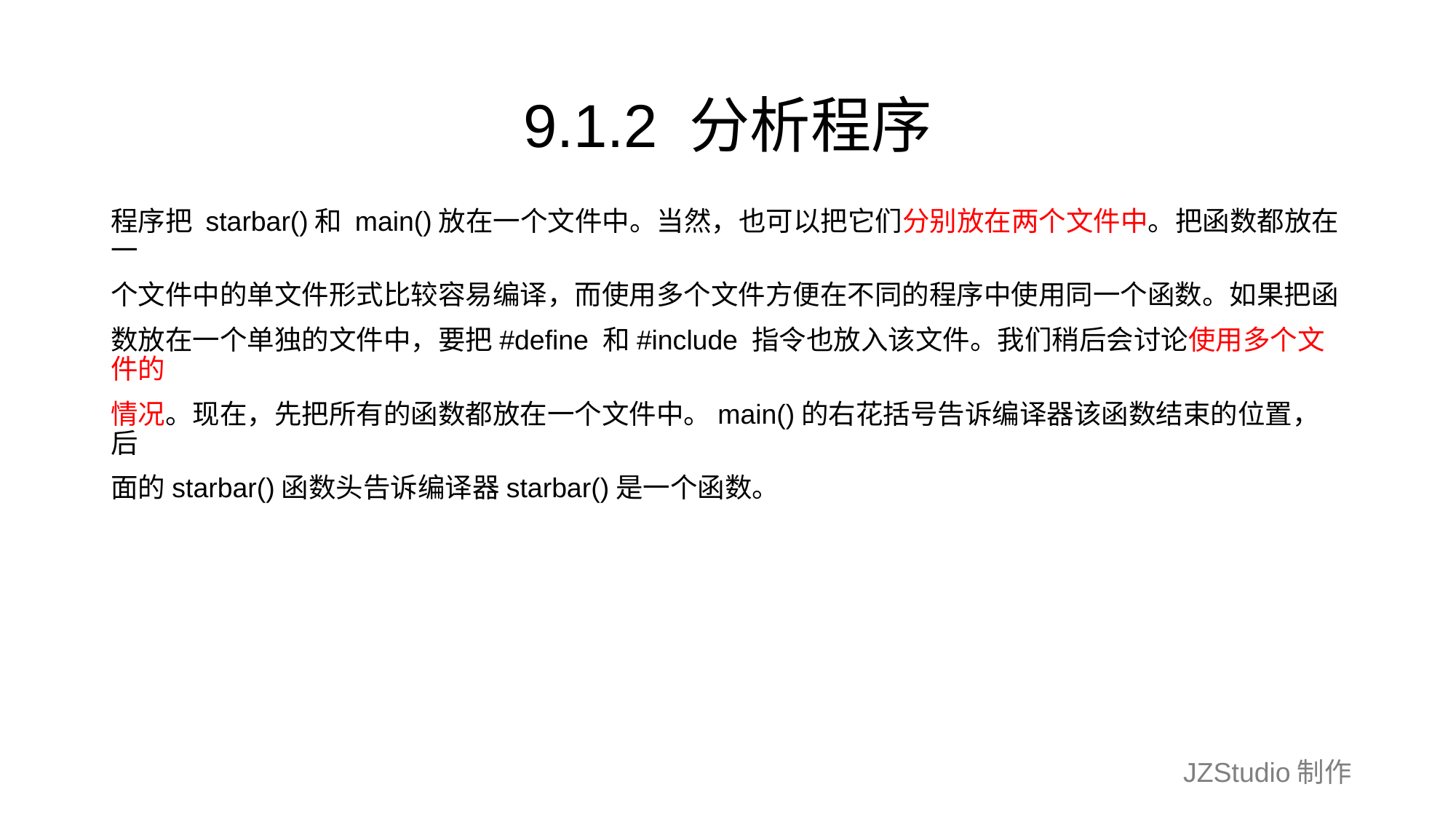

# 9.1.2 分析程序
程序把 starbar()和 main()放在一个文件中。当然，也可以把它们分别放在两个文件中。把函数都放在一
个文件中的单文件形式比较容易编译，而使用多个文件方便在不同的程序中使用同一个函数。如果把函
数放在一个单独的文件中，要把#define 和#include 指令也放入该文件。我们稍后会讨论使用多个文件的
情况。现在，先把所有的函数都放在一个文件中。main()的右花括号告诉编译器该函数结束的位置，后
面的starbar()函数头告诉编译器starbar()是一个函数。